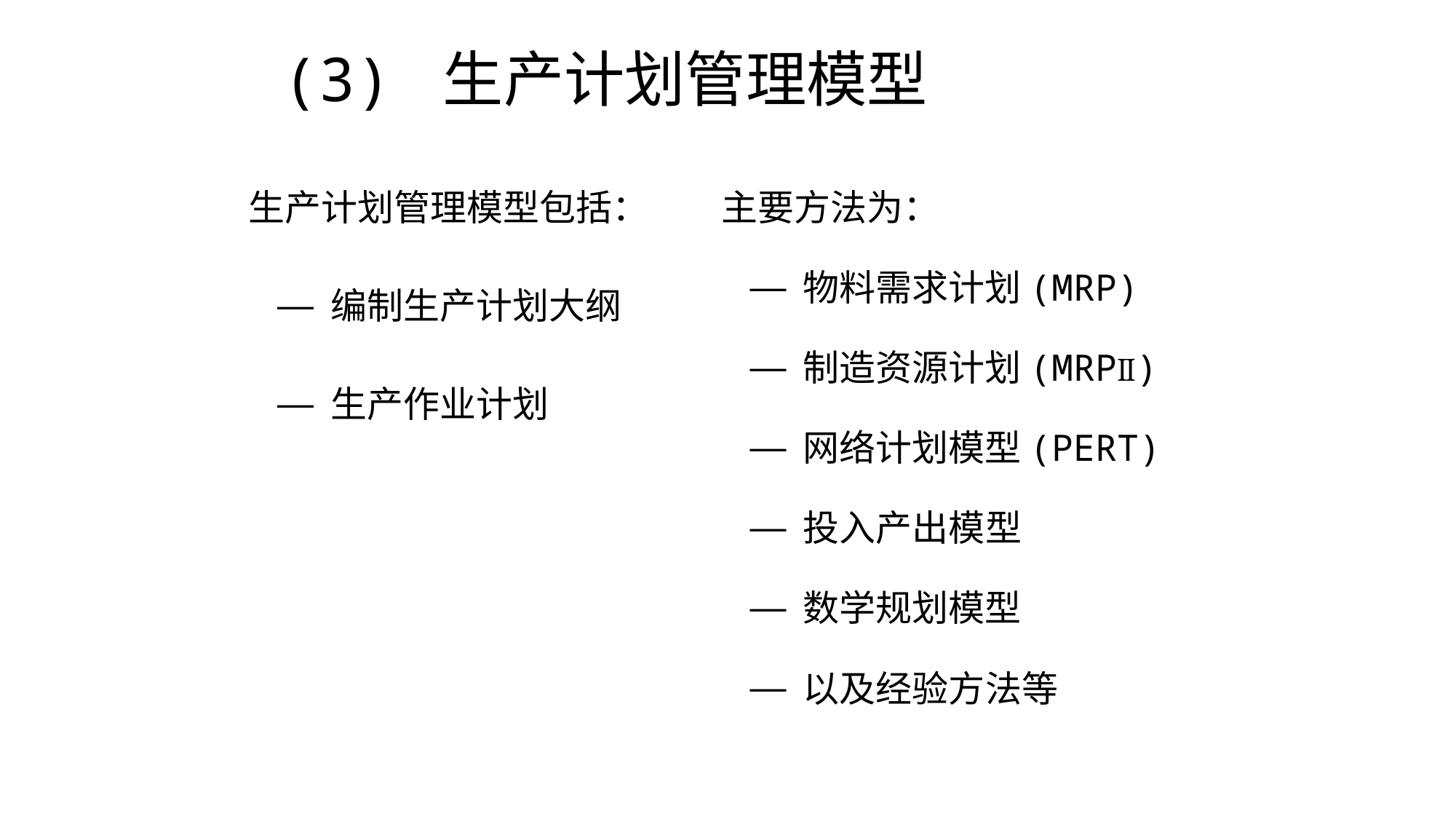

# (3) 生产计划管理模型
生产计划管理模型包括：
 编制生产计划大纲
 生产作业计划
主要方法为：
 物料需求计划(MRP)
 制造资源计划(MRPⅡ)
 网络计划模型(PERT)
 投入产出模型
 数学规划模型
 以及经验方法等